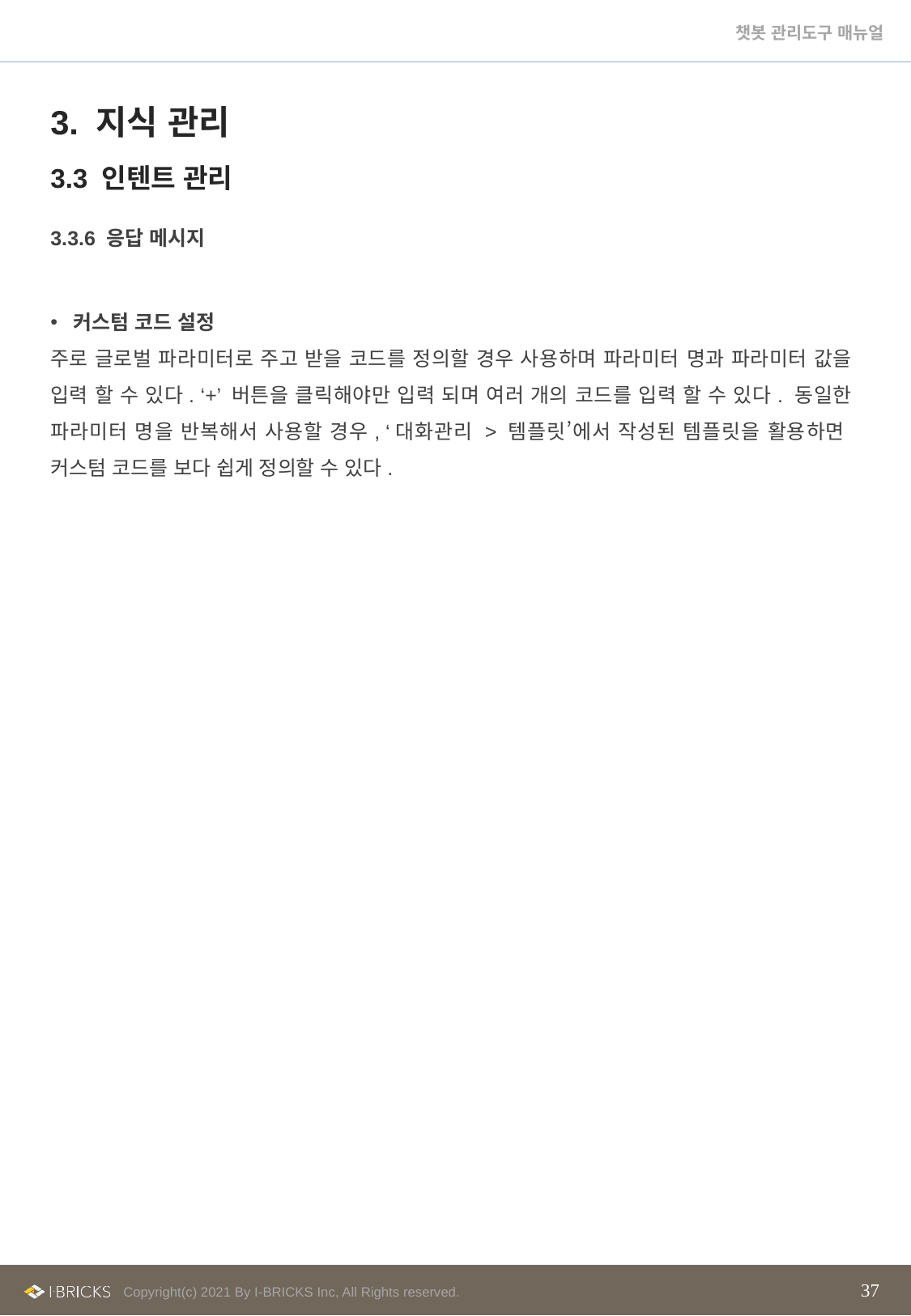

3. 지식 관리
3.3 인텐트 관리
3.3.6 응답 메시지

커스텀 코드 설정
주로 글로벌 파라미터로 주고 받을 코드를 정의할 경우 사용하며 파라미터 명과 파라미터 값을 입력 할 수 있다. ‘+’ 버튼을 클릭해야만 입력 되며 여러 개의 코드를 입력 할 수 있다. 동일한 파라미터 명을 반복해서 사용할 경우, ‘대화관리 > 템플릿’에서 작성된 템플릿을 활용하면 커스텀 코드를 보다 쉽게 정의할 수 있다.
37